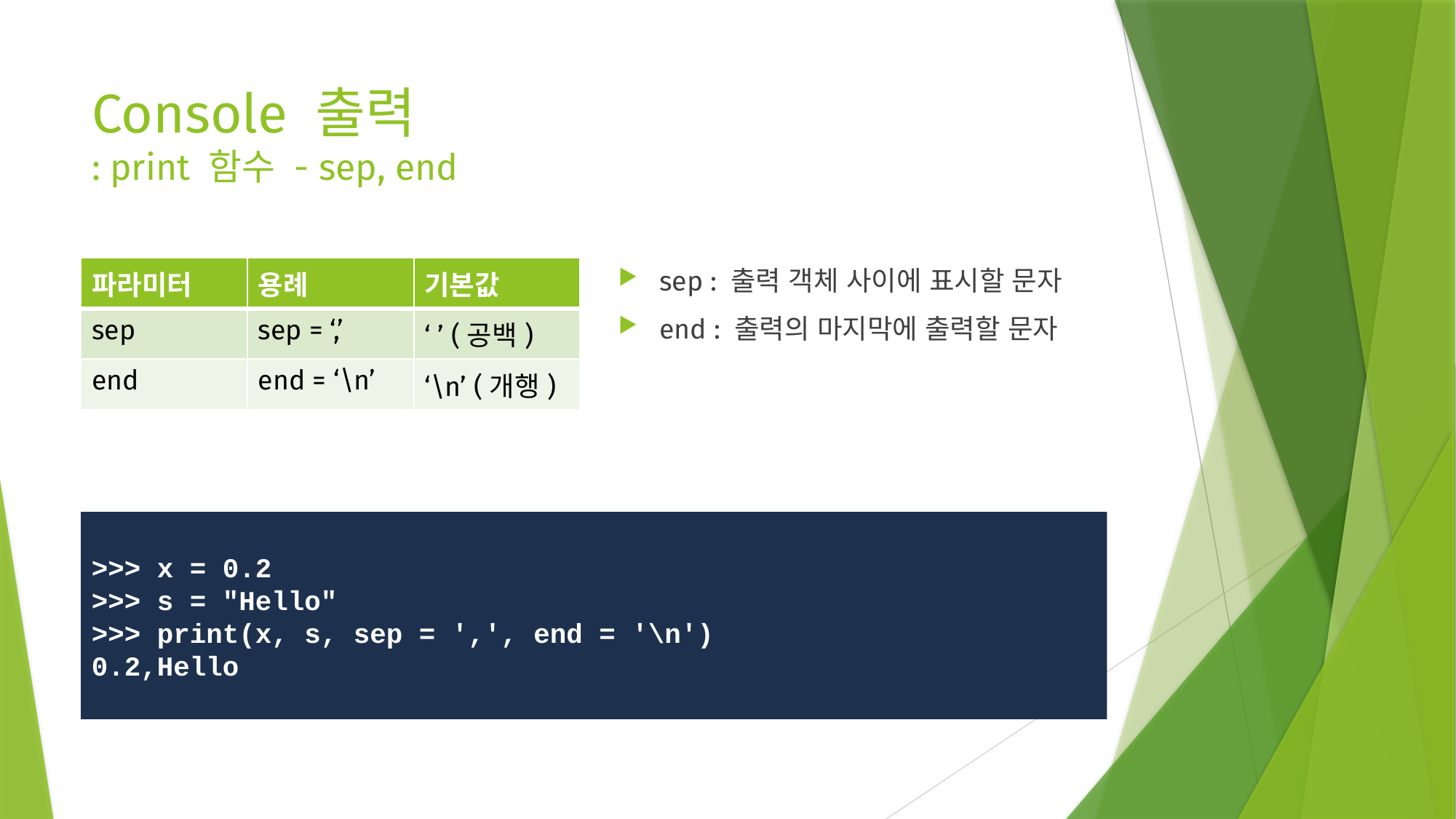

# Console 출력 : print 함수 - sep, end
| 파라미터 | 용례 | 기본값 |
| --- | --- | --- |
| sep | sep = ‘,’ | ‘ ’ (공백) |
| end | end = ‘\n’ | ‘\n’ (개행) |
sep : 출력 객체 사이에 표시할 문자
end : 출력의 마지막에 출력할 문자

>>> x = 0.2
>>> s = "Hello"
>>> print(x, s, sep = ',', end = '\n')
0.2,Hello